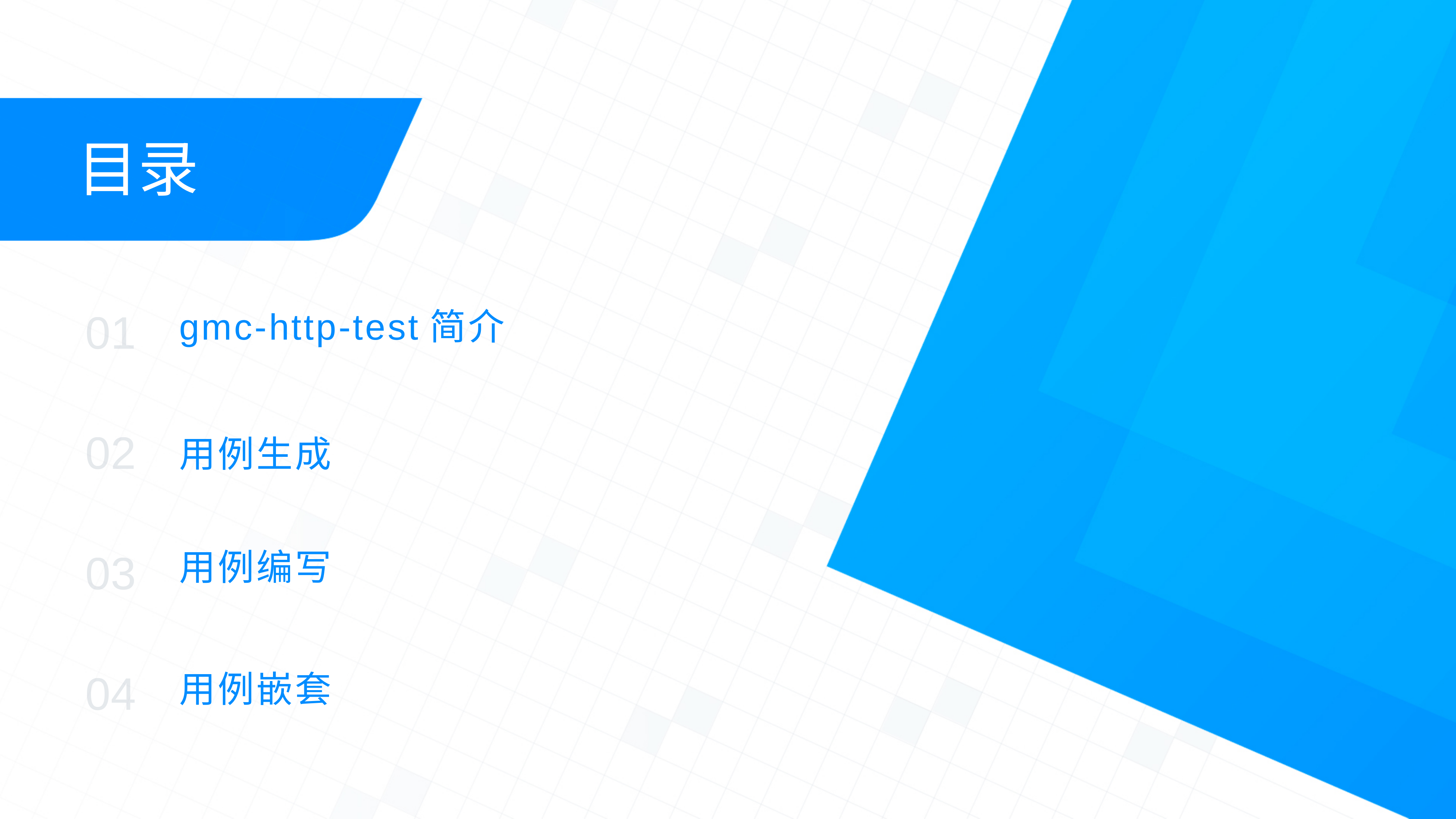

目录
gmc-http-test简介
01
02
用例生成
用例编写
03
04
用例嵌套